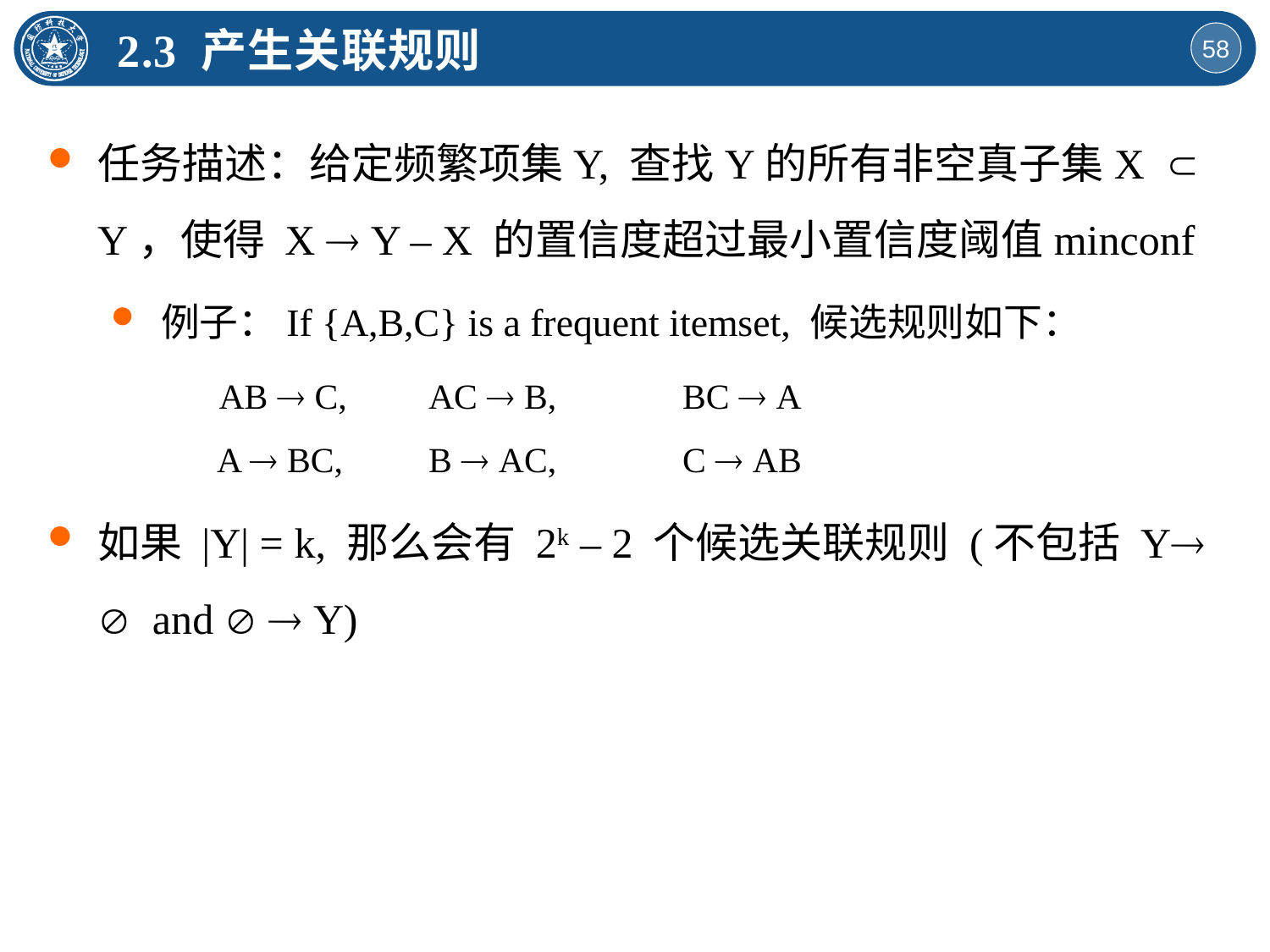

2.3 产生关联规则
任务描述：给定频繁项集Y, 查找Y的所有非空真子集X  ⊂  Y，使得 X → Y – X 的置信度超过最小置信度阈值minconf
例子：If {A,B,C} is a frequent itemset, 候选规则如下：
     AB → C, 	AC → B, 	BC → A
     A → BC,	B → AC,	C → AB
如果 |Y| = k, 那么会有 2k – 2 个候选关联规则 (不包括 Y→ ∅  and ∅ → Y)